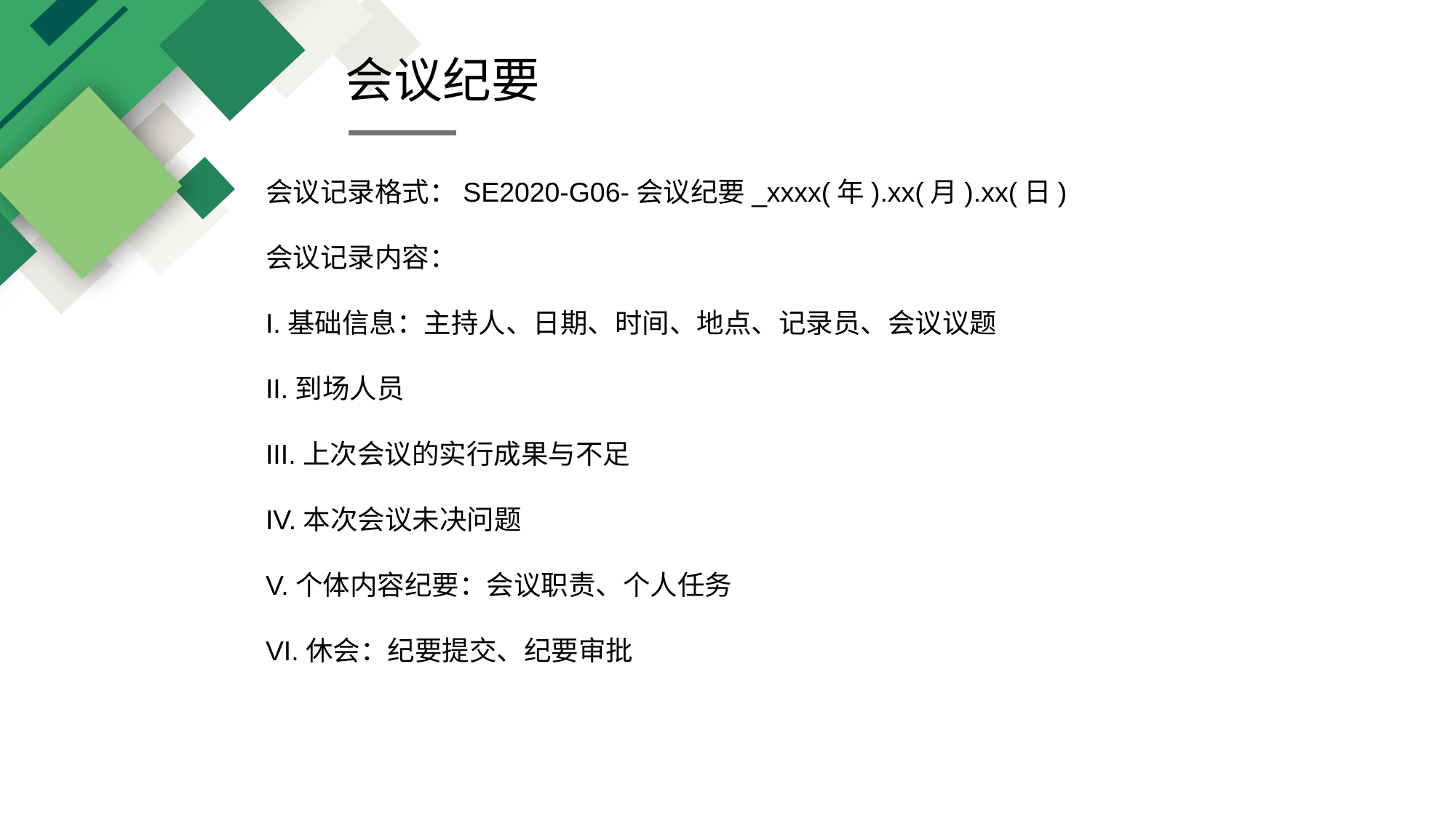

会议纪要
会议记录格式：SE2020-G06-会议纪要_xxxx(年).xx(月).xx(日)

会议记录内容：

I.基础信息：主持人、日期、时间、地点、记录员、会议议题

II.到场人员

III.上次会议的实行成果与不足

IV.本次会议未决问题

V.个体内容纪要：会议职责、个人任务

VI.休会：纪要提交、纪要审批